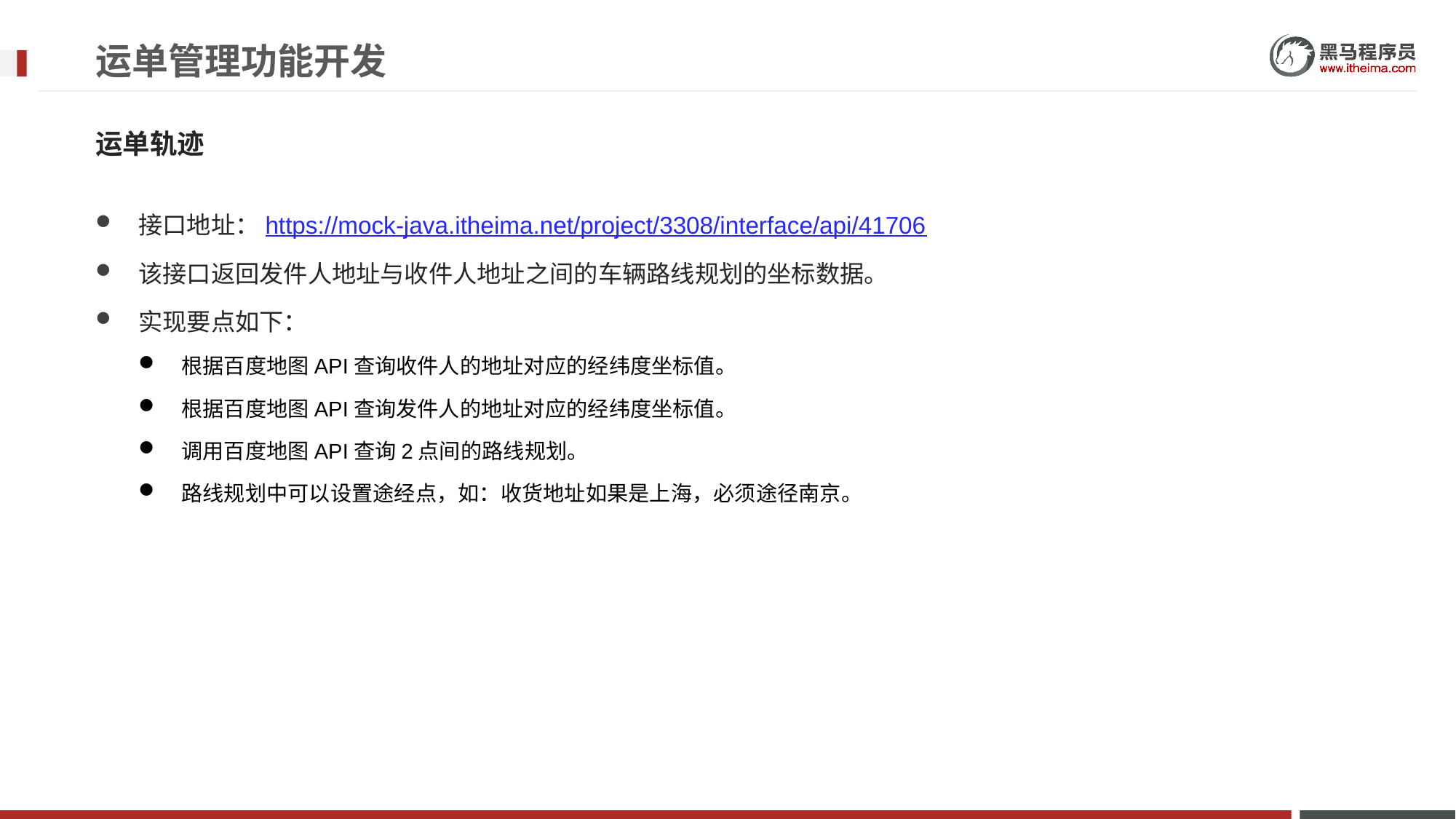

# 运单管理功能开发
运单轨迹
接口地址：https://mock-java.itheima.net/project/3308/interface/api/41706
该接口返回发件人地址与收件人地址之间的车辆路线规划的坐标数据。
实现要点如下：
根据百度地图API查询收件人的地址对应的经纬度坐标值。
根据百度地图API查询发件人的地址对应的经纬度坐标值。
调用百度地图API查询2点间的路线规划。
路线规划中可以设置途经点，如：收货地址如果是上海，必须途径南京。